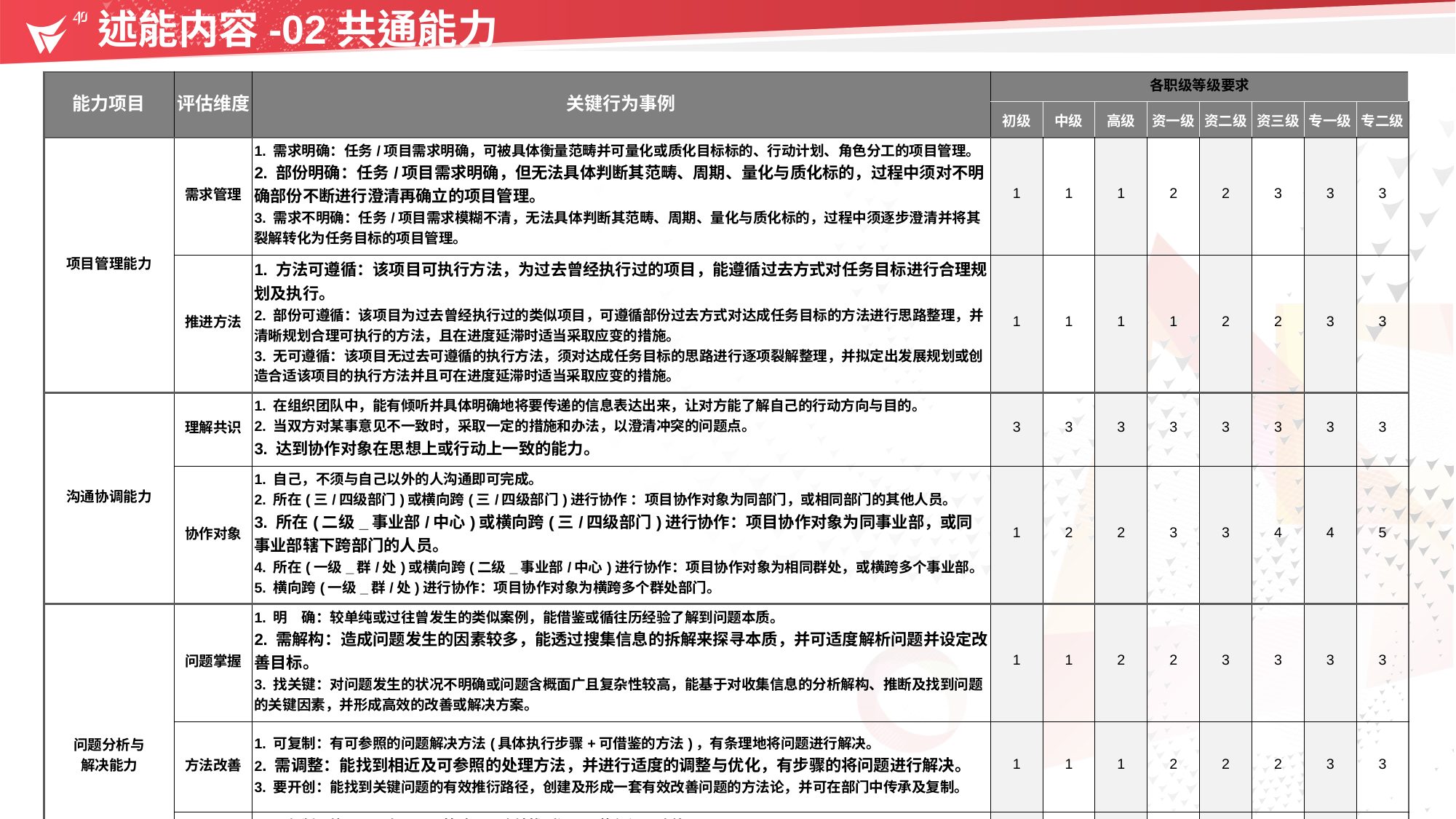

述能内容-02共通能力
| 能力项目 | 评估维度 | 关键行为事例 | 各职级等级要求 |  |  |  |  |  |  |  |
| --- | --- | --- | --- | --- | --- | --- | --- | --- | --- | --- |
|  |  |  | 初级 | 中级 | 高级 | 资一级 | 资二级 | 资三级 | 专一级 | 专二级 |
| 项目管理能力 | 需求管理 | 1. 需求明确：任务/项目需求明确，可被具体衡量范畴并可量化或质化目标标的、行动计划、角色分工的项目管理。 2. 部份明确：任务/项目需求明确，但无法具体判断其范畴、周期、量化与质化标的，过程中须对不明确部份不断进行澄清再确立的项目管理。 3. 需求不明确：任务/项目需求模糊不清，无法具体判断其范畴、周期、量化与质化标的，过程中须逐步澄清并将其裂解转化为任务目标的项目管理。 | 1 | 1 | 1 | 2 | 2 | 3 | 3 | 3 |
|  | 推进方法 | 1. 方法可遵循：该项目可执行方法，为过去曾经执行过的项目，能遵循过去方式对任务目标进行合理规划及执行。 2. 部份可遵循：该项目为过去曾经执行过的类似项目，可遵循部份过去方式对达成任务目标的方法进行思路整理，并清晰规划合理可执行的方法，且在进度延滞时适当采取应变的措施。 3. 无可遵循：该项目无过去可遵循的执行方法，须对达成任务目标的思路进行逐项裂解整理，并拟定出发展规划或创造合适该项目的执行方法并且可在进度延滞时适当采取应变的措施。 | 1 | 1 | 1 | 1 | 2 | 2 | 3 | 3 |
| 沟通协调能力 | 理解共识 | 1. 在组织团队中，能有倾听并具体明确地将要传递的信息表达出来，让对方能了解自己的行动方向与目的。 2. 当双方对某事意见不一致时，采取一定的措施和办法，以澄清冲突的问题点。 3. 达到协作对象在思想上或行动上一致的能力。 | 3 | 3 | 3 | 3 | 3 | 3 | 3 | 3 |
|  | 协作对象 | 1. 自己，不须与自己以外的人沟通即可完成。 2. 所在(三/四级部门)或横向跨(三/四级部门)进行协作 ：项目协作对象为同部门，或相同部门的其他人员。 3. 所在(二级\_事业部/中心)或横向跨(三/四级部门)进行协作：项目协作对象为同事业部，或同事业部辖下跨部门的人员。 4. 所在(一级\_群/处)或横向跨(二级\_事业部/中心)进行协作：项目协作对象为相同群处，或横跨多个事业部。 5. 横向跨(一级\_群/处)进行协作：项目协作对象为横跨多个群处部门。 | 1 | 2 | 2 | 3 | 3 | 4 | 4 | 5 |
| 问题分析与 解决能力 | 问题掌握 | 1. 明　确：较单纯或过往曾发生的类似案例，能借鉴或循往历经验了解到问题本质。 2. 需解构：造成问题发生的因素较多，能透过搜集信息的拆解来探寻本质，并可适度解析问题并设定改善目标。 3. 找关键：对问题发生的状况不明确或问题含概面广且复杂性较高，能基于对收集信息的分析解构、推断及找到问题的关键因素，并形成高效的改善或解决方案。 | 1 | 1 | 2 | 2 | 3 | 3 | 3 | 3 |
|  | 方法改善 | 1. 可复制：有可参照的问题解决方法(具体执行步骤+可借鉴的方法)，有条理地将问题进行解决。 2. 需调整：能找到相近及可参照的处理方法，并进行适度的调整与优化，有步骤的将问题进行解决。 3. 要开创：能找到关键问题的有效推衍路径，创建及形成一套有效改善问题的方法论，并可在部门中传承及复制。 | 1 | 1 | 1 | 2 | 2 | 2 | 3 | 3 |
|  | 工具提效 | 1. 可复制：能运用既有工具，快速且正确地找到问题及执行问题改善。 2. 需调整：能掌握既有工具的特性，进阶的对问题采集或改善需求分析等，强化与延伸工具的效用，有效解决问题。 3. 要开创：需要寻求外部的机制/工具或自行创建机制/工具，让问题的解决效率超出预期。 | 1 | 1 | 1 | 2 | 2 | 2 | 3 | 3 |